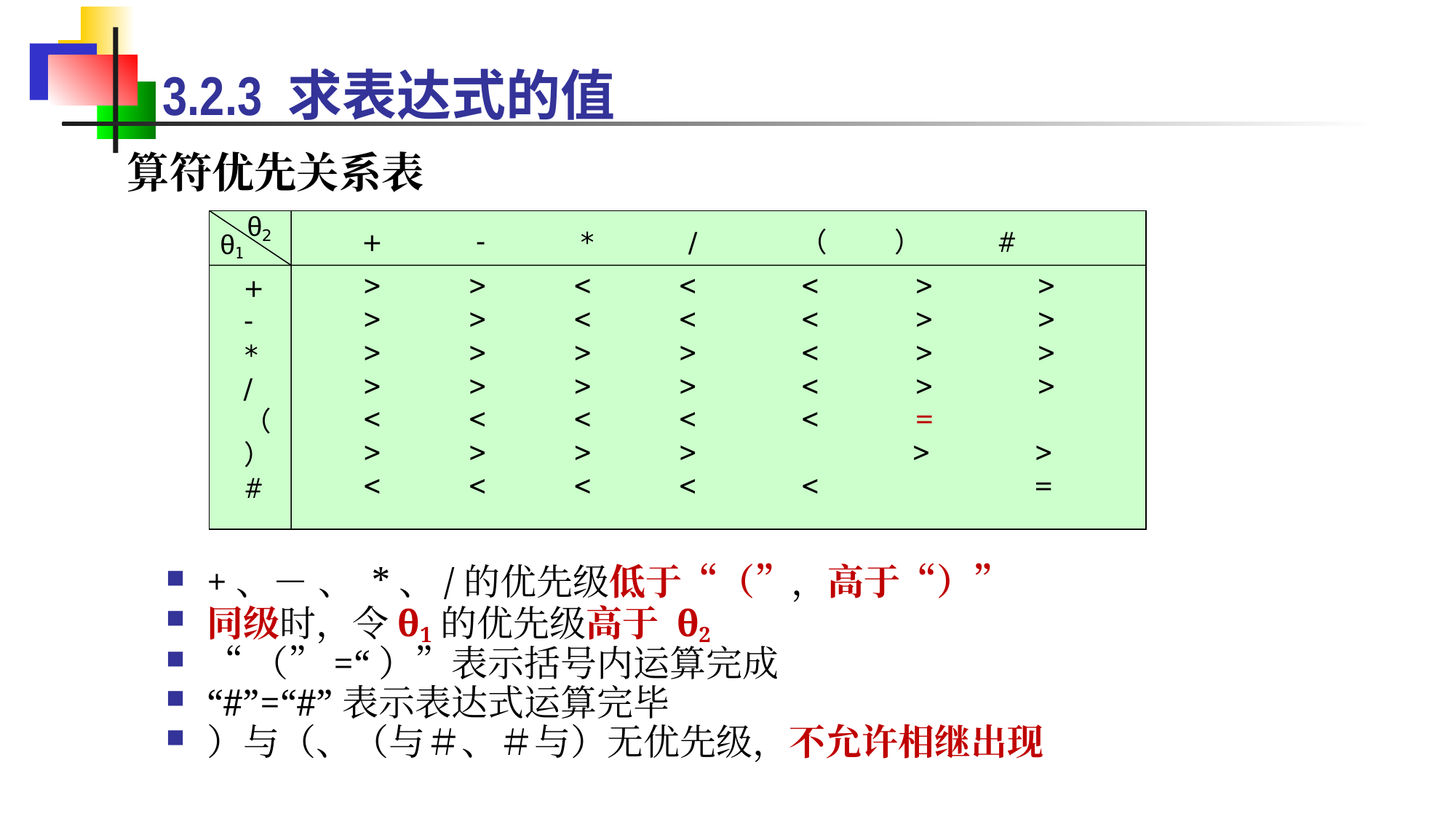

3.2.3 求表达式的值
算符优先关系表
θ2

      +           -           *           /           （           ）           #
θ1

      >          >          <          <            <           >            >
      >          >          <          <            <           >            >
      >          >          >          >            <           >            >
      >          >          >          >            <           >            >
      <          <          <          <            <           =
      >          >          >          >                         >            >
      <          <          <          <            <                         =
+
-
*
/
（
）
#

+、－ 、 *、/的优先级低于“（”，高于“）”
同级时，令θ1的优先级高于 θ2
“（”=“）”表示括号内运算完成
“#”=“#”表示表达式运算完毕
）与（、（与＃、＃与）无优先级，不允许相继出现